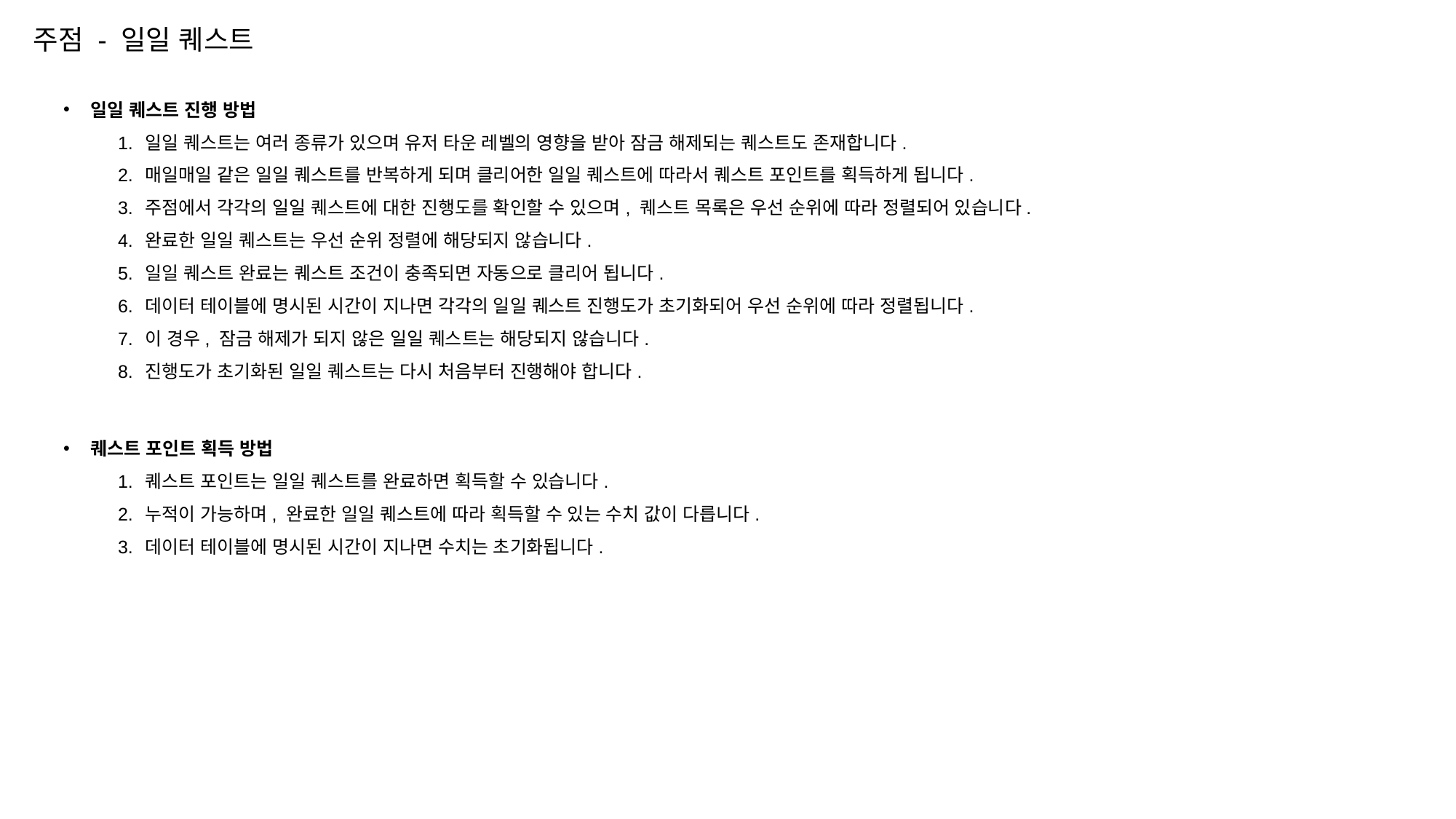

주점 - 일일 퀘스트
일일 퀘스트 진행 방법
일일 퀘스트는 여러 종류가 있으며 유저 타운 레벨의 영향을 받아 잠금 해제되는 퀘스트도 존재합니다.
매일매일 같은 일일 퀘스트를 반복하게 되며 클리어한 일일 퀘스트에 따라서 퀘스트 포인트를 획득하게 됩니다.
주점에서 각각의 일일 퀘스트에 대한 진행도를 확인할 수 있으며, 퀘스트 목록은 우선 순위에 따라 정렬되어 있습니다.
완료한 일일 퀘스트는 우선 순위 정렬에 해당되지 않습니다.
일일 퀘스트 완료는 퀘스트 조건이 충족되면 자동으로 클리어 됩니다.
데이터 테이블에 명시된 시간이 지나면 각각의 일일 퀘스트 진행도가 초기화되어 우선 순위에 따라 정렬됩니다.
이 경우, 잠금 해제가 되지 않은 일일 퀘스트는 해당되지 않습니다.
진행도가 초기화된 일일 퀘스트는 다시 처음부터 진행해야 합니다.
퀘스트 포인트 획득 방법
퀘스트 포인트는 일일 퀘스트를 완료하면 획득할 수 있습니다.
누적이 가능하며, 완료한 일일 퀘스트에 따라 획득할 수 있는 수치 값이 다릅니다.
데이터 테이블에 명시된 시간이 지나면 수치는 초기화됩니다.